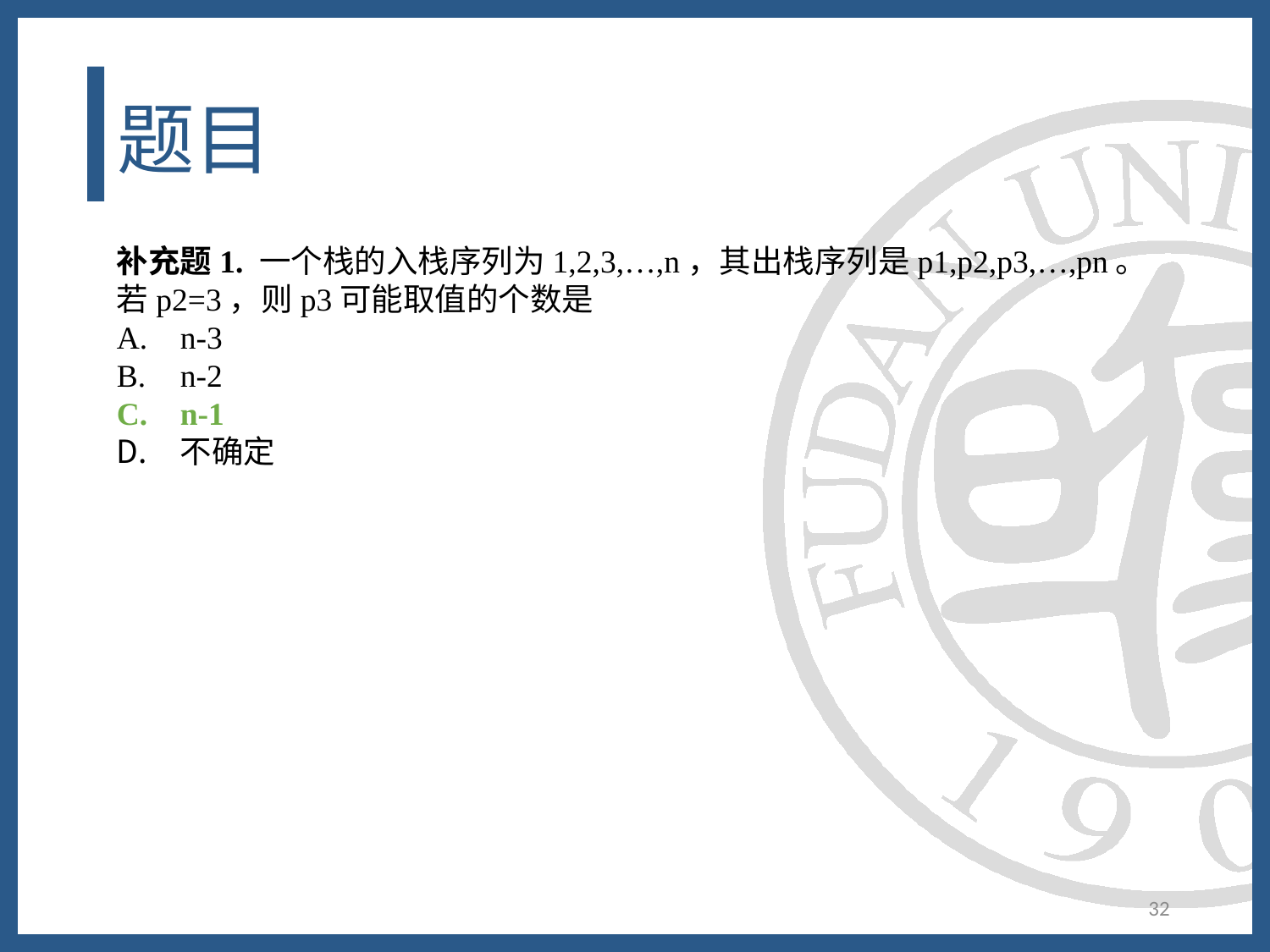

# 题目
补充题1. 一个栈的入栈序列为1,2,3,…,n，其出栈序列是p1,p2,p3,…,pn。若p2=3，则p3可能取值的个数是
n-3
n-2
n-1
不确定
32